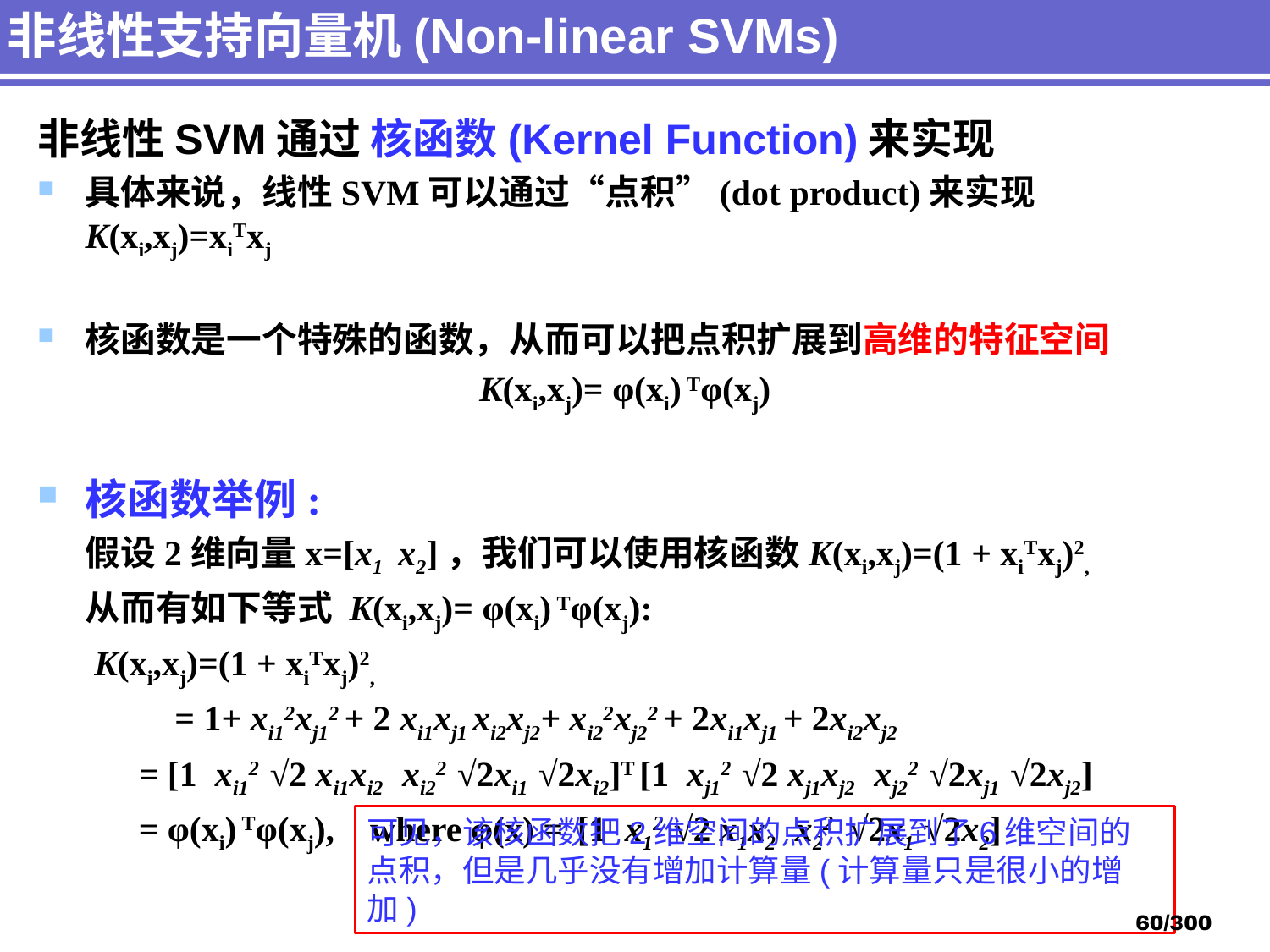

# 非线性支持向量机(Non-linear SVMs)

非线性SVM通过 核函数(Kernel Function)来实现
具体来说，线性SVM可以通过“点积”(dot product)来实现 K(xi,xj)=xiTxj

核函数是一个特殊的函数，从而可以把点积扩展到高维的特征空间
K(xi,xj)= φ(xi) Tφ(xj)

核函数举例:
	假设2维向量x=[x1   x2]，我们可以使用核函数K(xi,xj)=(1 + xiTxj)2,
	从而有如下等式 K(xi,xj)= φ(xi) Tφ(xj):
	 K(xi,xj)=(1 + xiTxj)2,
                           = 1+ xi12xj12 + 2 xi1xj1 xi2xj2+ xi22xj22 + 2xi1xj1 + 2xi2xj2
	      = [1  xi12  √2 xi1xi2   xi22  √2xi1  √2xi2]T [1  xj12  √2 xj1xj2   xj22  √2xj1  √2xj2]
	      = φ(xi) Tφ(xj),    where φ(x) =  [1  x12  √2 x1x2   x22   √2x1  √2x2]

可见，该核函数把2维空间的点积扩展到了6维空间的点积，但是几乎没有增加计算量(计算量只是很小的增加)
60/300